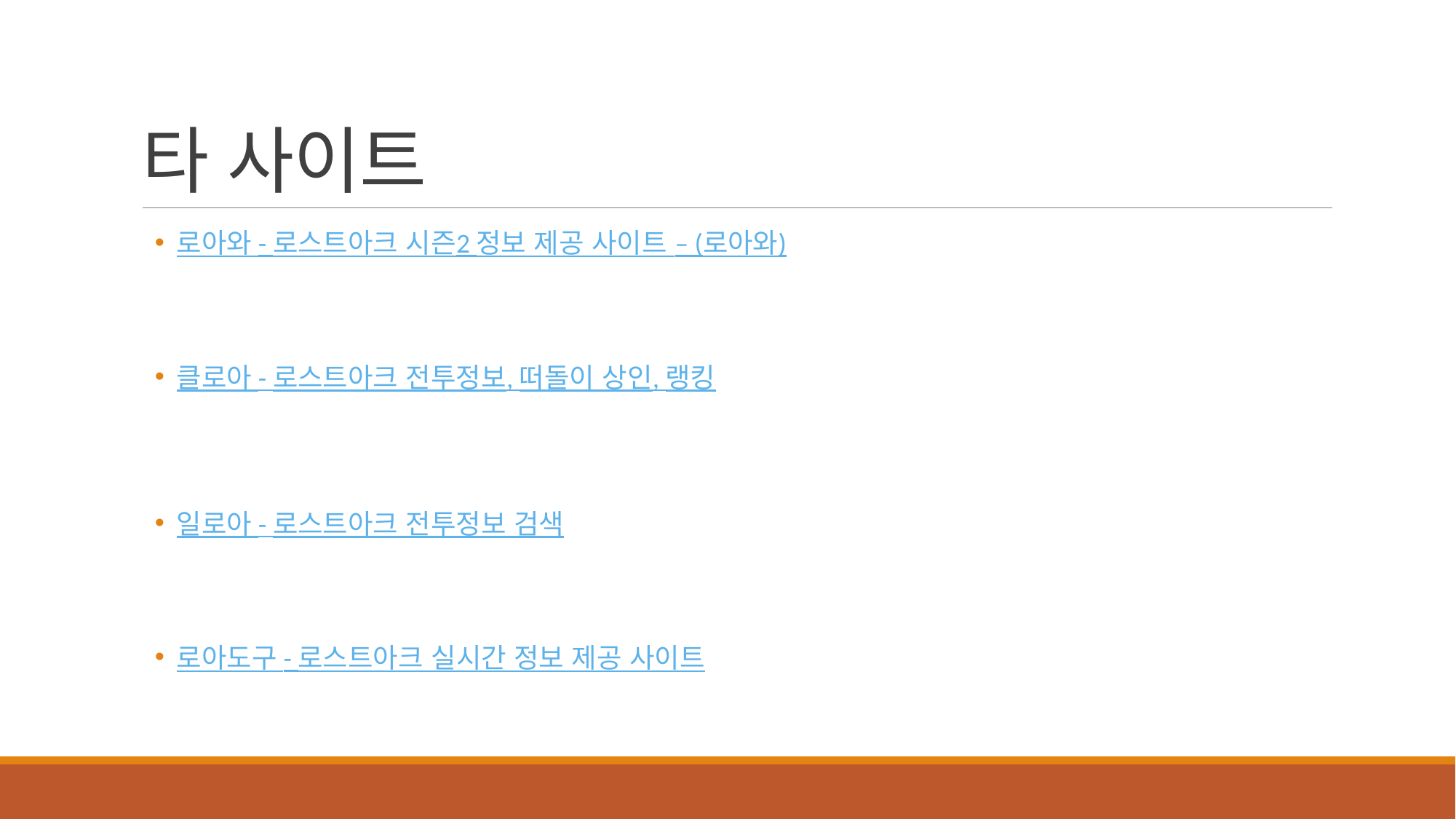

# 타 사이트
로아와 - 로스트아크 시즌2 정보 제공 사이트 – (로아와)

클로아 - 로스트아크 전투정보, 떠돌이 상인, 랭킹

일로아 - 로스트아크 전투정보 검색

로아도구 - 로스트아크 실시간 정보 제공 사이트